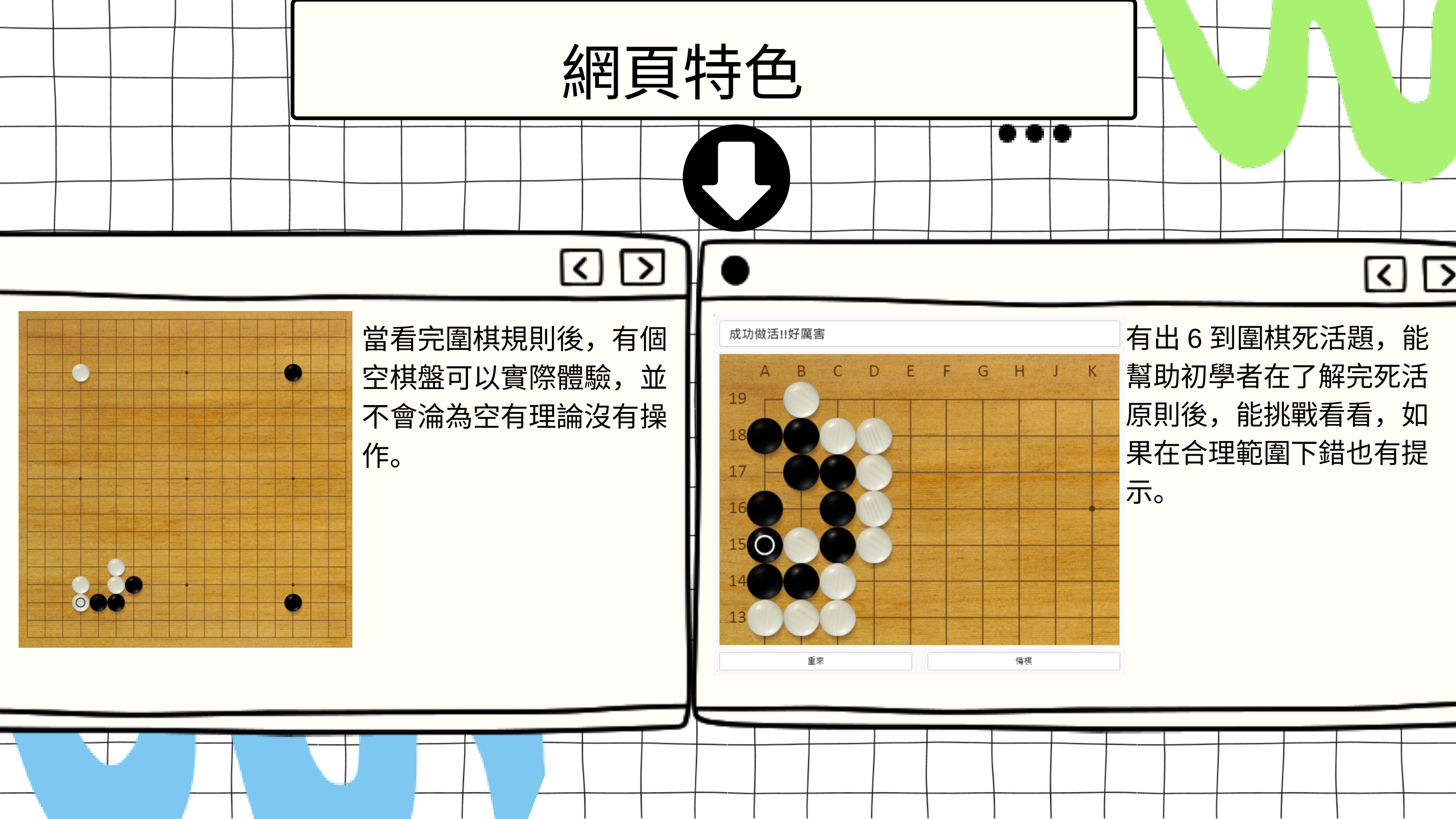

網頁特色

有出6到圍棋死活題，能幫助初學者在了解完死活原則後，能挑戰看看，如果在合理範圍下錯也有提示。

當看完圍棋規則後，有個空棋盤可以實際體驗，並不會淪為空有理論沒有操作。